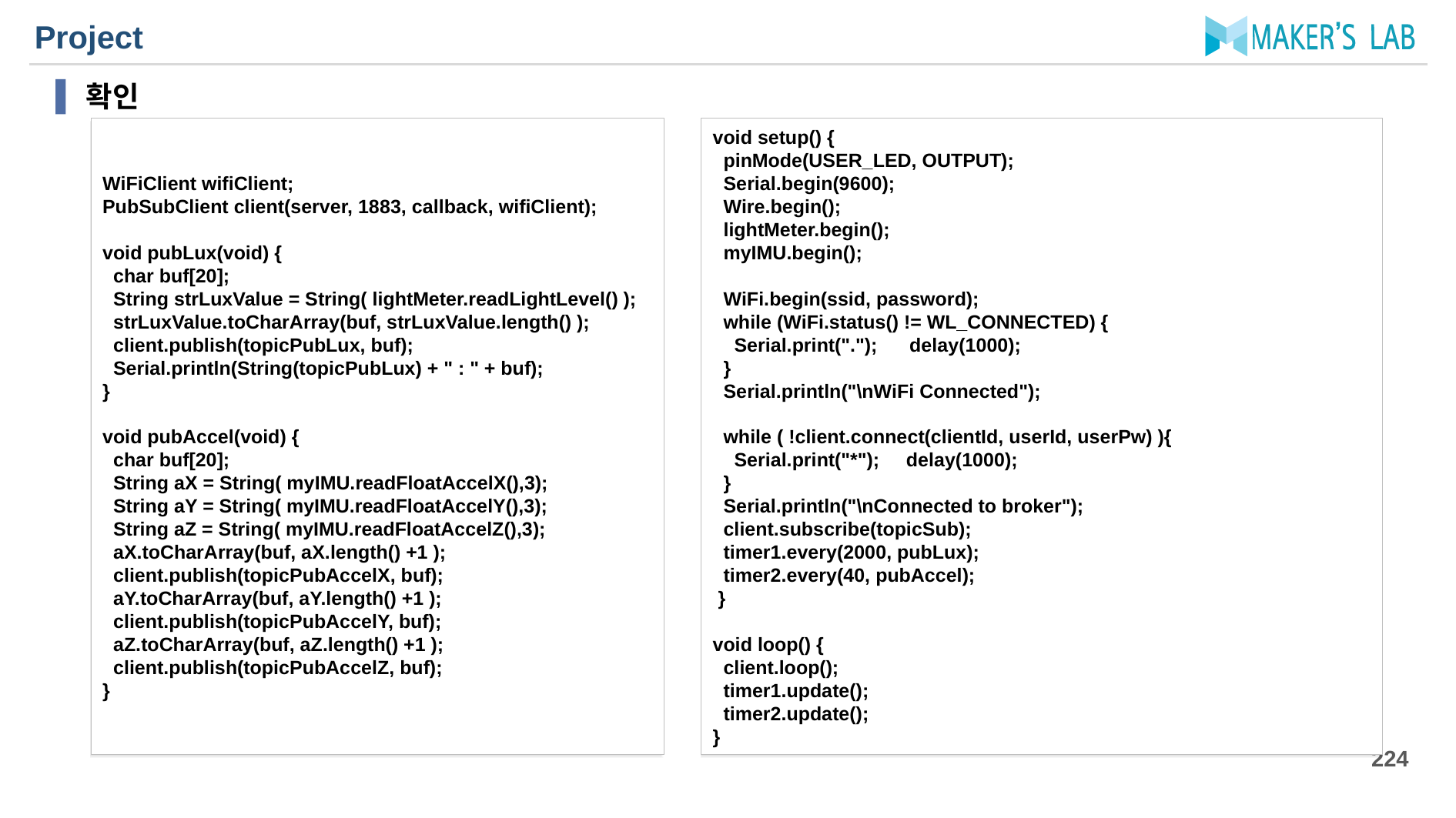

# Project
확인

WiFiClient wifiClient;
PubSubClient client(server, 1883, callback, wifiClient);

void pubLux(void) {
  char buf[20];
  String strLuxValue = String( lightMeter.readLightLevel() );
  strLuxValue.toCharArray(buf, strLuxValue.length() );
  client.publish(topicPubLux, buf);
  Serial.println(String(topicPubLux) + " : " + buf);
}

void pubAccel(void) {
  char buf[20];
  String aX = String( myIMU.readFloatAccelX(),3);
  String aY = String( myIMU.readFloatAccelY(),3);
  String aZ = String( myIMU.readFloatAccelZ(),3);
  aX.toCharArray(buf, aX.length() +1 );
  client.publish(topicPubAccelX, buf);
  aY.toCharArray(buf, aY.length() +1 );
  client.publish(topicPubAccelY, buf);
  aZ.toCharArray(buf, aZ.length() +1 );
  client.publish(topicPubAccelZ, buf);
}
void setup() {
  pinMode(USER_LED, OUTPUT);
  Serial.begin(9600);
  Wire.begin();
  lightMeter.begin();
  myIMU.begin();

  WiFi.begin(ssid, password);
  while (WiFi.status() != WL_CONNECTED) {
    Serial.print(".");      delay(1000);
  }
  Serial.println("\nWiFi Connected");

  while ( !client.connect(clientId, userId, userPw) ){
    Serial.print("*");     delay(1000);
  }
  Serial.println("\nConnected to broker");
  client.subscribe(topicSub);
  timer1.every(2000, pubLux);
  timer2.every(40, pubAccel);
 }

void loop() {
  client.loop();
  timer1.update();
  timer2.update();
}
224